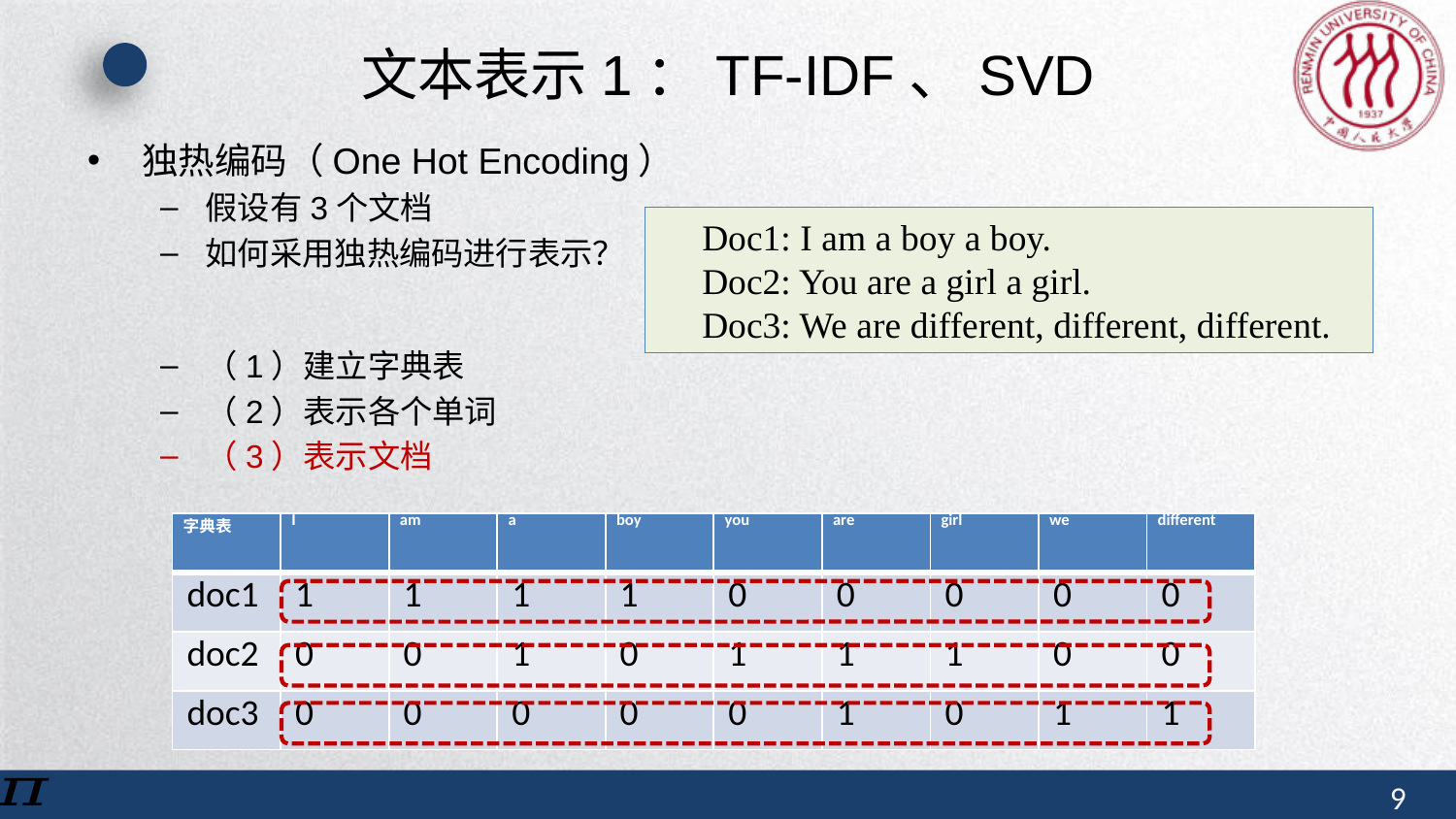

# 文本表示1：TF-IDF、SVD
独热编码（One Hot Encoding）
假设有3个文档
如何采用独热编码进行表示？

（1）建立字典表
（2）表示各个单词
（3）表示文档
Doc1: I am a boy a boy.
Doc2: You are a girl a girl.
Doc3: We are different, different, different.
| 字典表 | I | am | a | boy | you | are | girl | we | different |
| --- | --- | --- | --- | --- | --- | --- | --- | --- | --- |
| doc1 | 1 | 1 | 1 | 1 | 0 | 0 | 0 | 0 | 0 |
| doc2 | 0 | 0 | 1 | 0 | 1 | 1 | 1 | 0 | 0 |
| doc3 | 0 | 0 | 0 | 0 | 0 | 1 | 0 | 1 | 1 |